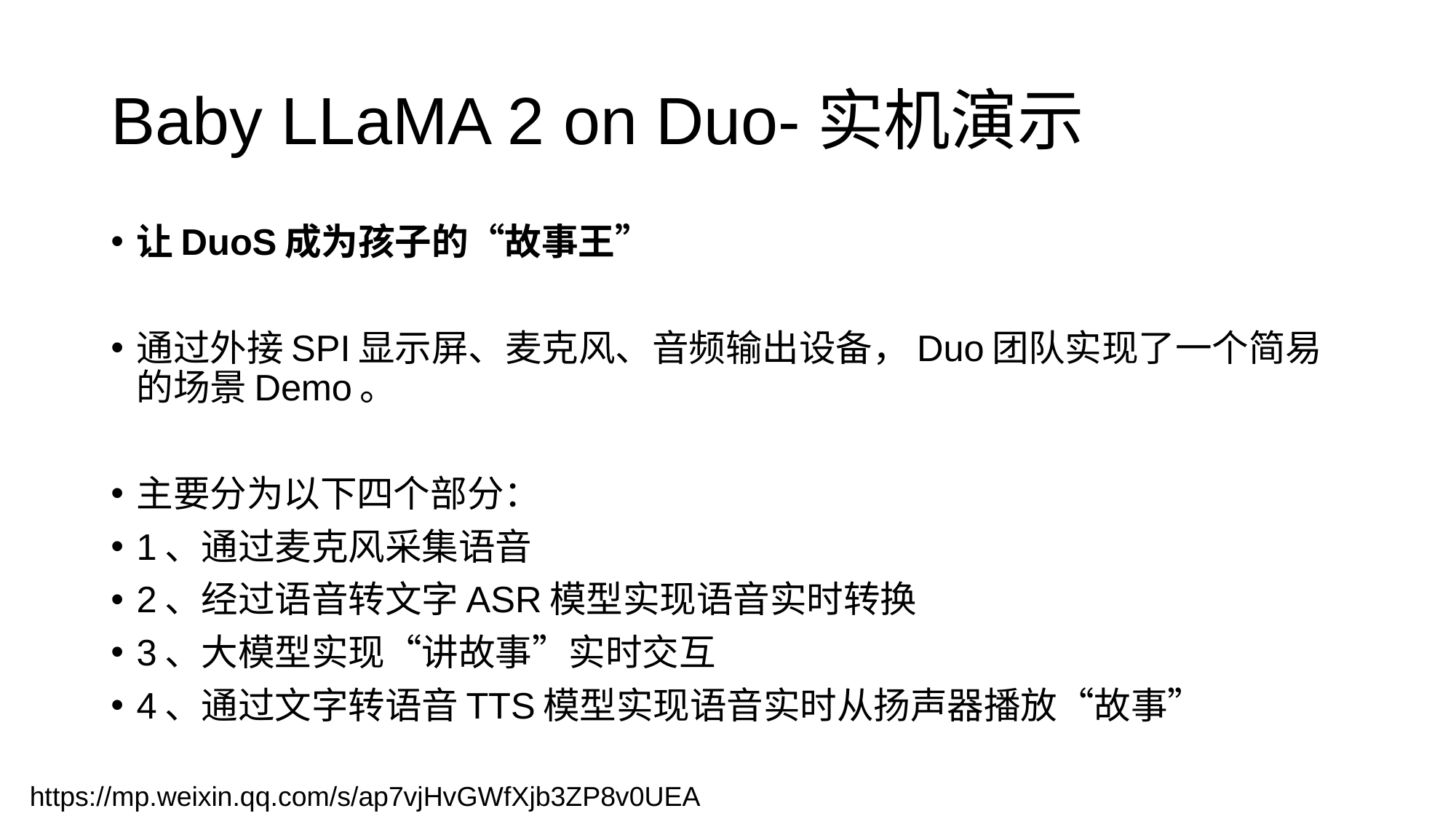

# Baby LLaMA 2 on Duo-实机演示
让DuoS成为孩子的“故事王”

通过外接SPI显示屏、麦克风、音频输出设备，Duo团队实现了一个简易的场景Demo。

主要分为以下四个部分：
1、通过麦克风采集语音
2、经过语音转文字ASR模型实现语音实时转换
3、大模型实现“讲故事”实时交互
4、通过文字转语音TTS模型实现语音实时从扬声器播放“故事”
https://mp.weixin.qq.com/s/ap7vjHvGWfXjb3ZP8v0UEA